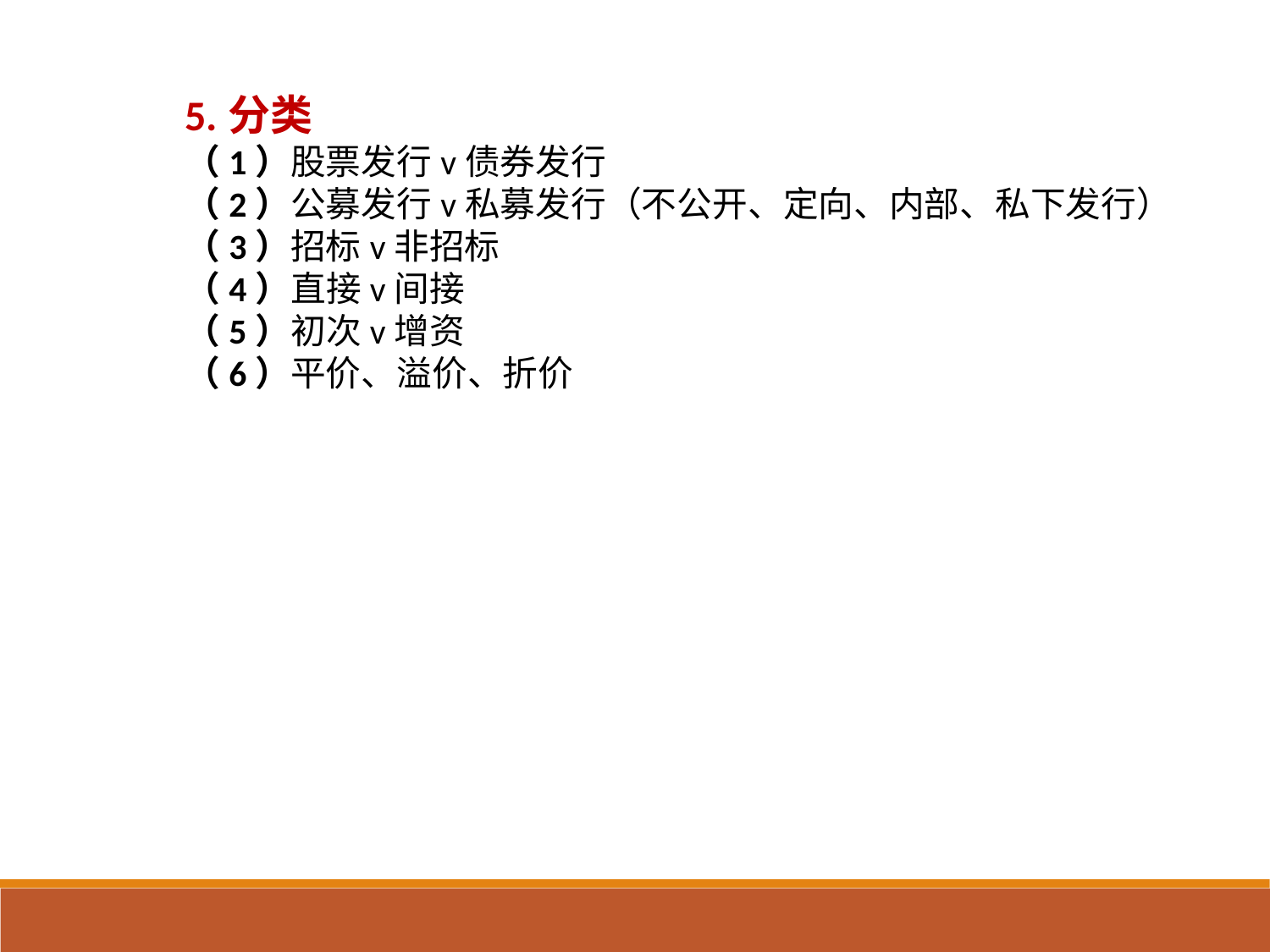

5.分类
（1）股票发行v债券发行
（2）公募发行v私募发行（不公开、定向、内部、私下发行）
（3）招标v非招标
（4）直接v间接
（5）初次v增资
（6）平价、溢价、折价